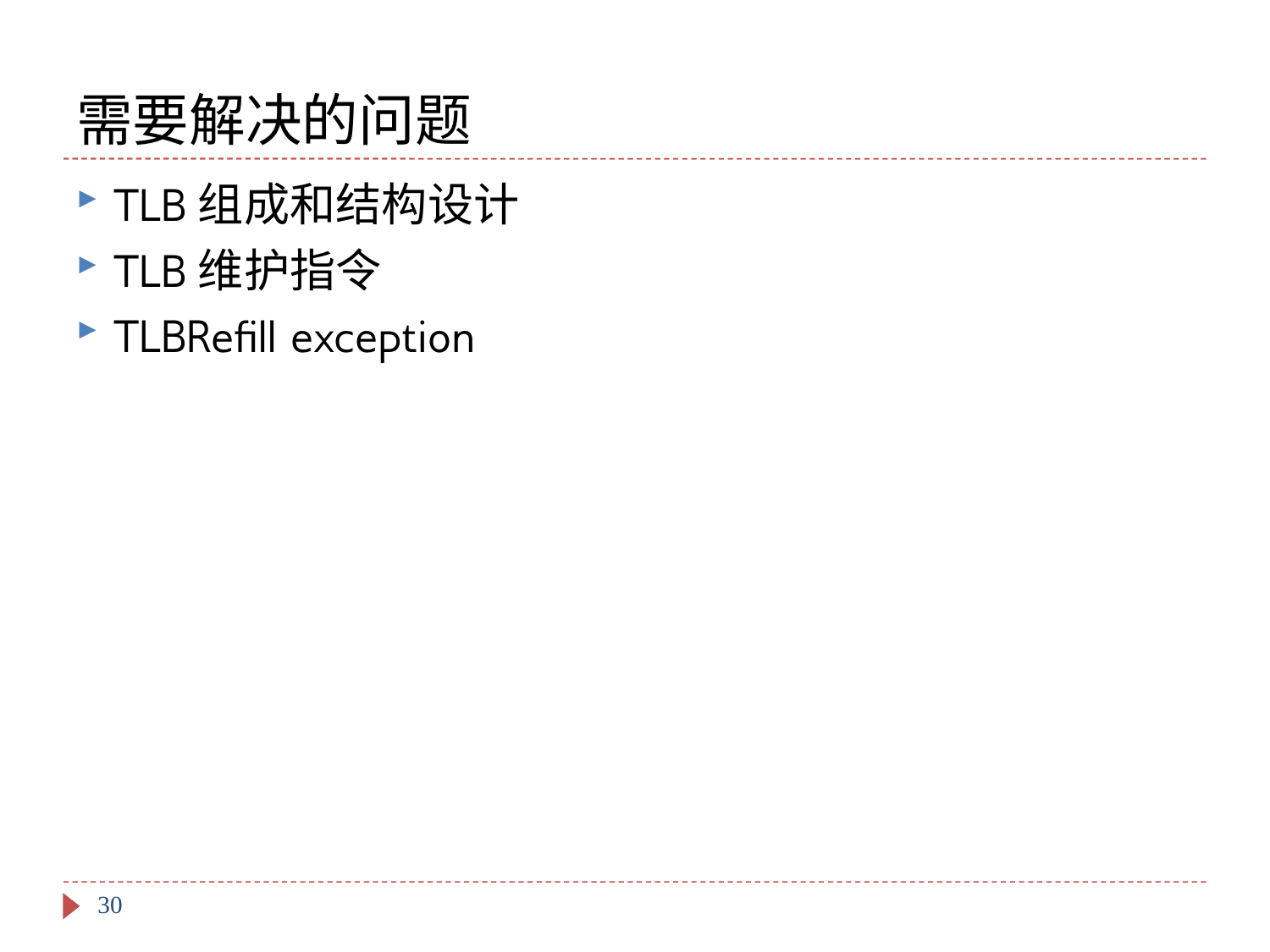

# 需要解决的问题
TLB组成和结构设计
TLB维护指令
TLBRefill exception

30